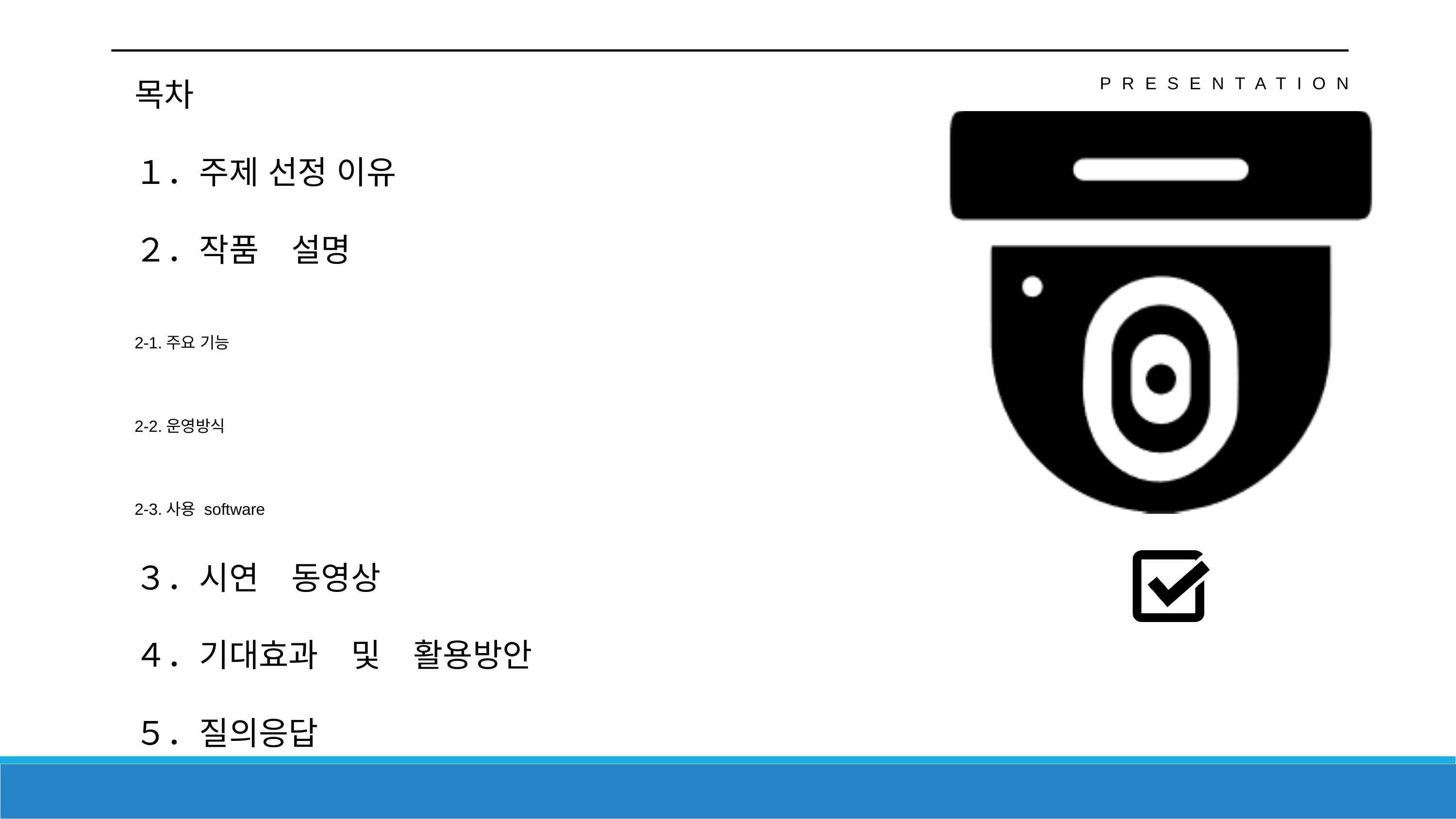

PRESENTATION
목차
１．주제 선정 이유
２．작품　설명
2-1.주요 기능
2-2.운영방식
2-3.사용 software
３．시연　동영상
４．기대효과　및　활용방안
５．질의응답